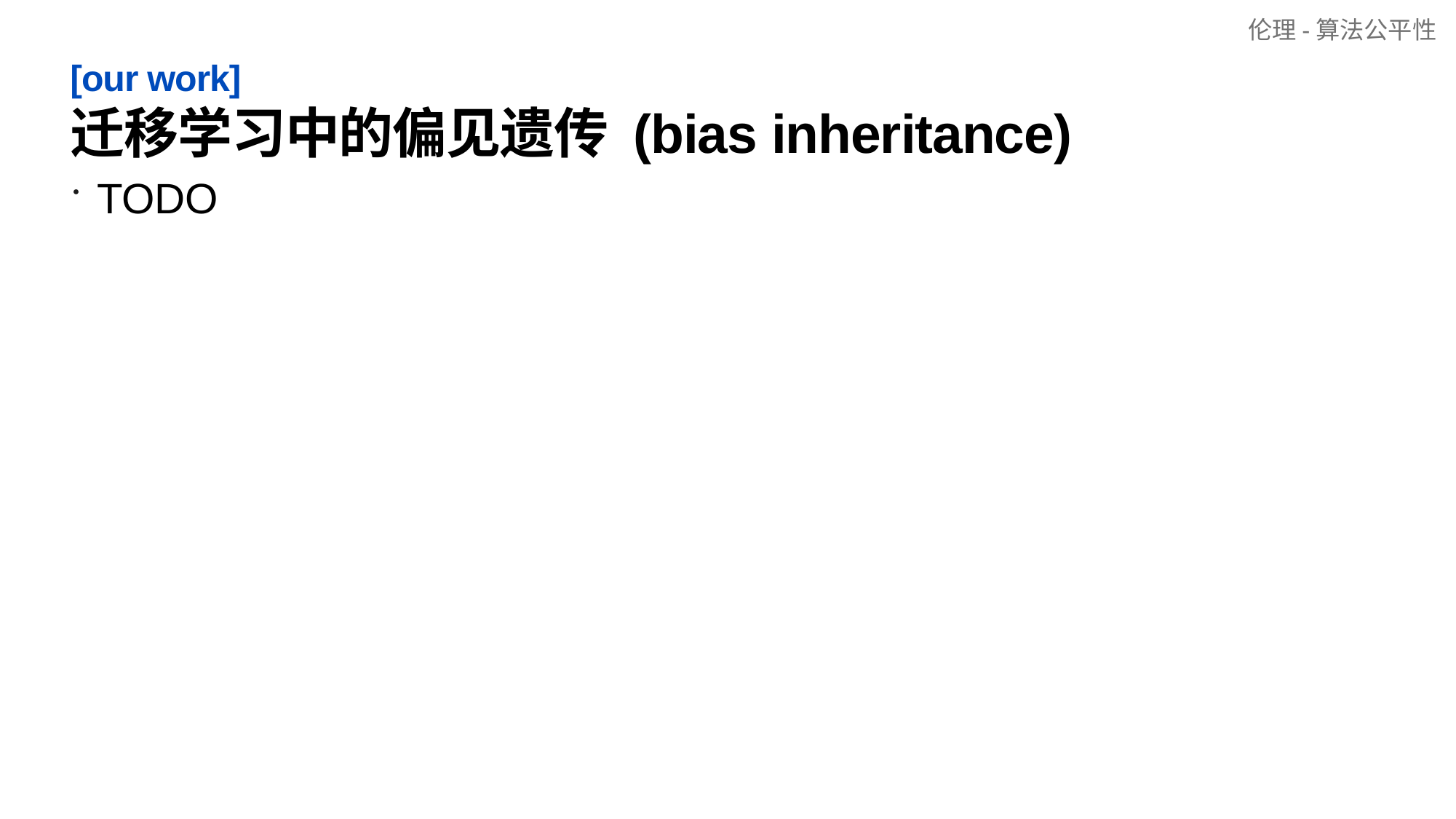

伦理-算法公平性
# [our work] 迁移学习中的偏见遗传 (bias inheritance)
TODO